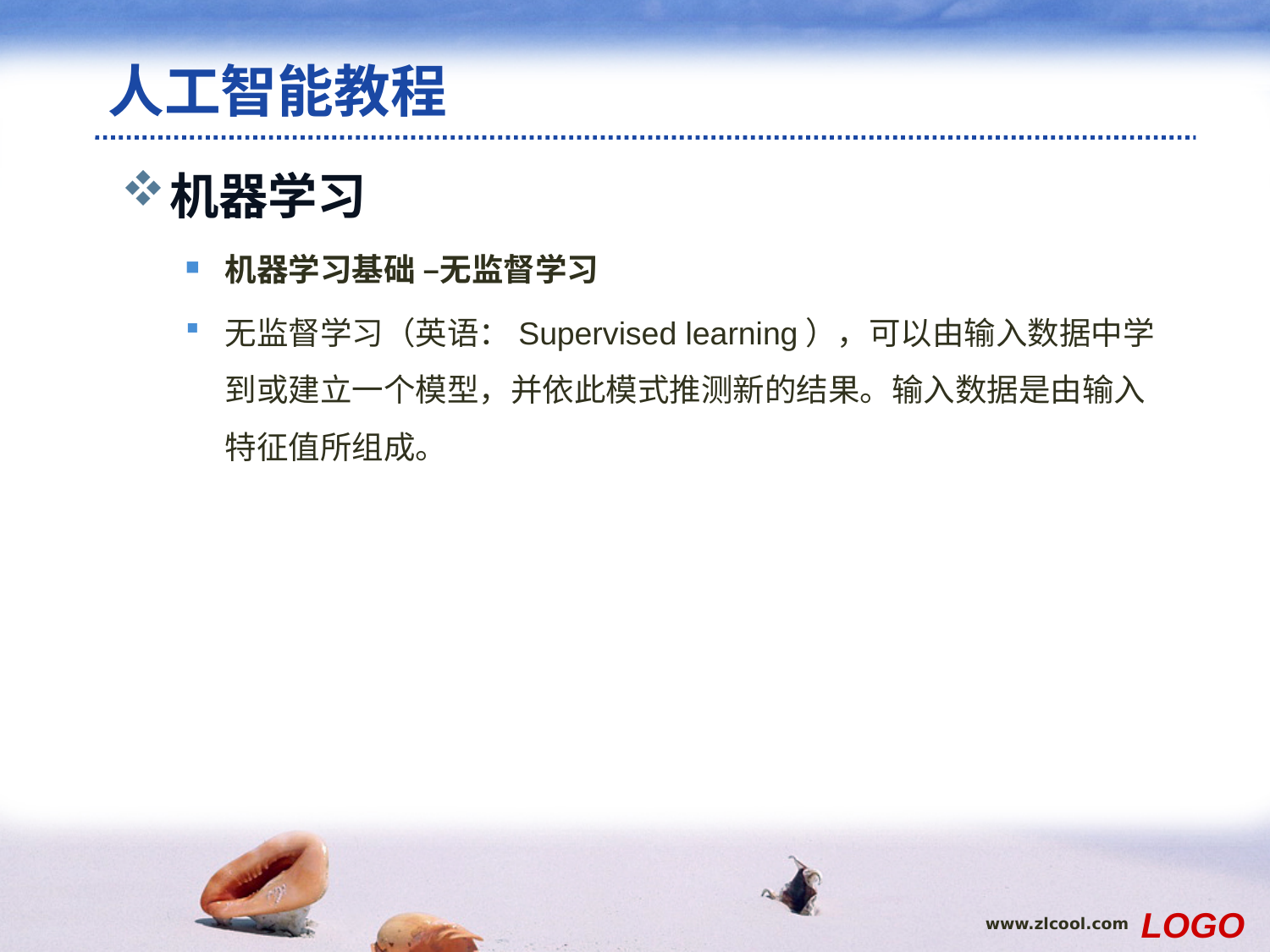

# 人工智能教程
机器学习
机器学习基础 –无监督学习
无监督学习（英语：Supervised learning），可以由输入数据中学到或建立一个模型，并依此模式推测新的结果。输入数据是由输入特征值所组成。

LOGO
www.zlcool.com